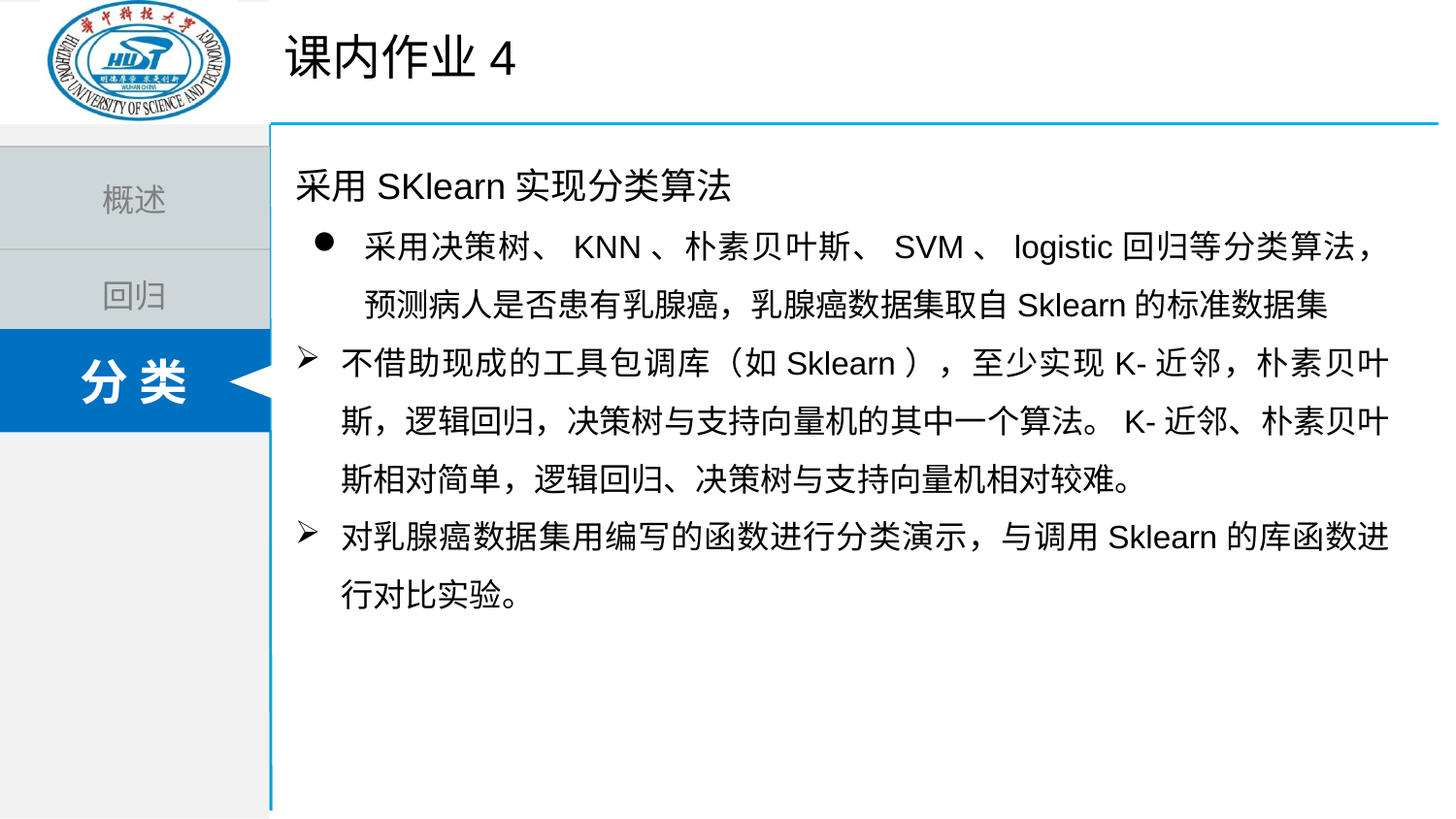

课内作业4
采用SKlearn实现分类算法
采用决策树、KNN、朴素贝叶斯、SVM、logistic回归等分类算法，预测病人是否患有乳腺癌，乳腺癌数据集取自Sklearn的标准数据集
不借助现成的工具包调库（如Sklearn），至少实现K-近邻，朴素贝叶斯，逻辑回归，决策树与支持向量机的其中一个算法。K-近邻、朴素贝叶斯相对简单，逻辑回归、决策树与支持向量机相对较难。
对乳腺癌数据集用编写的函数进行分类演示，与调用Sklearn的库函数进行对比实验。